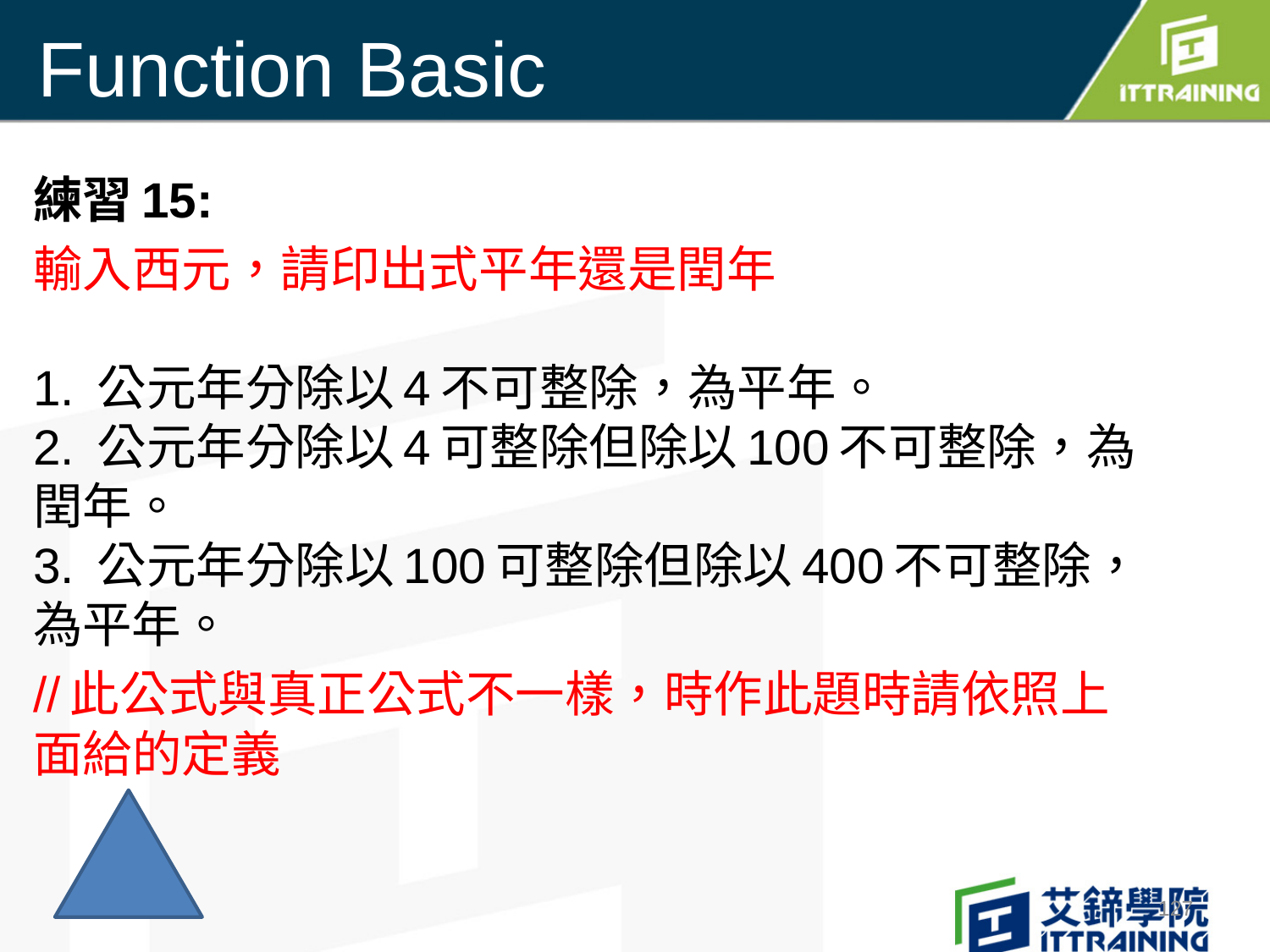

# Function Basic
練習15:
輸入西元，請印出式平年還是閏年
1. 公元年分除以4不可整除，為平年。
2. 公元年分除以4可整除但除以100不可整除，為閏年。
3. 公元年分除以100可整除但除以400不可整除，為平年。
//此公式與真正公式不一樣，時作此題時請依照上面給的定義

127